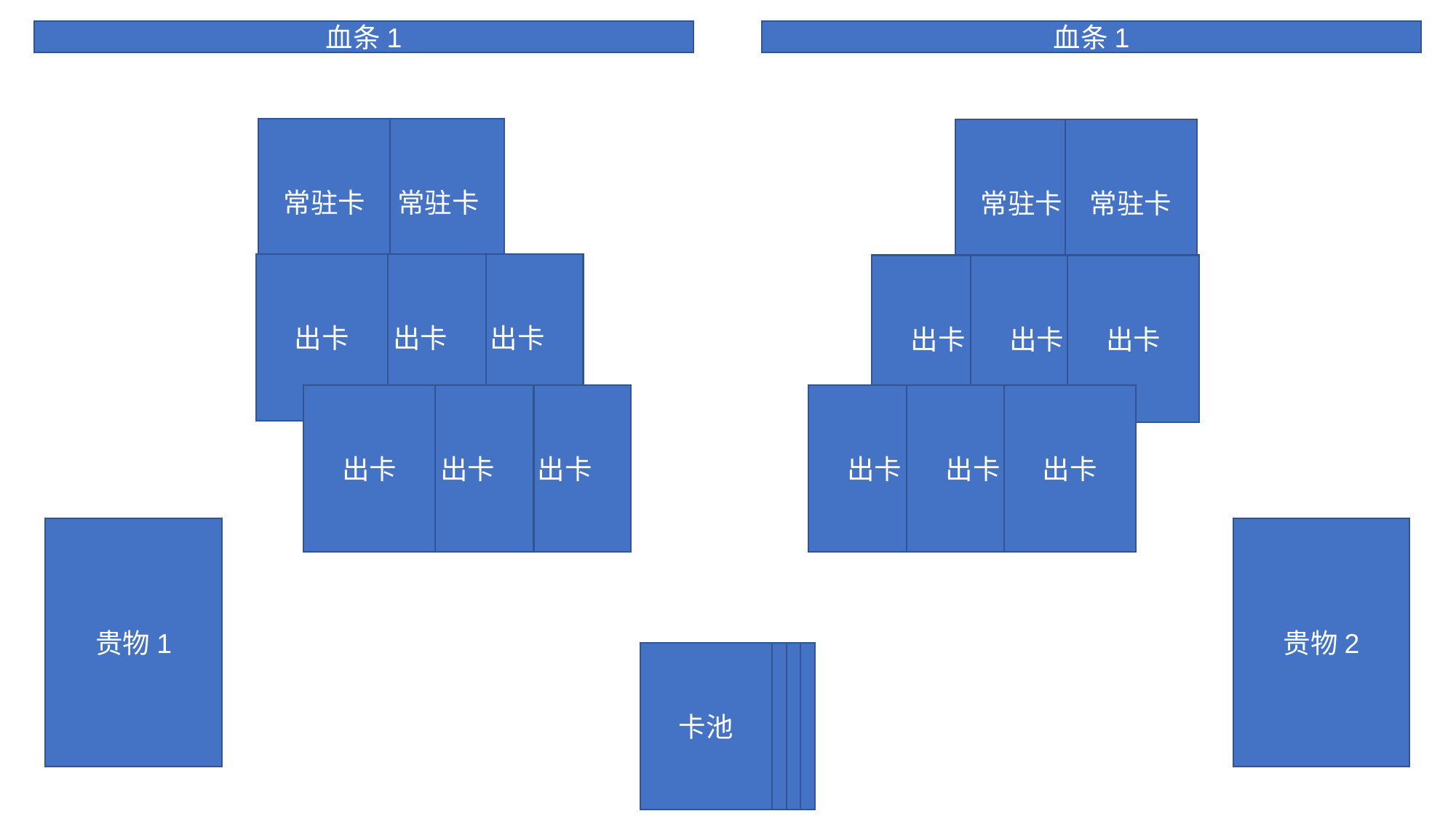

血条1
血条1
常驻卡
常驻卡
常驻卡
常驻卡
出卡
出卡
出卡
出卡
出卡
出卡
出卡
出卡
出卡
出卡
出卡
出卡
贵物1
贵物2
卡池
卡池
卡池
卡池